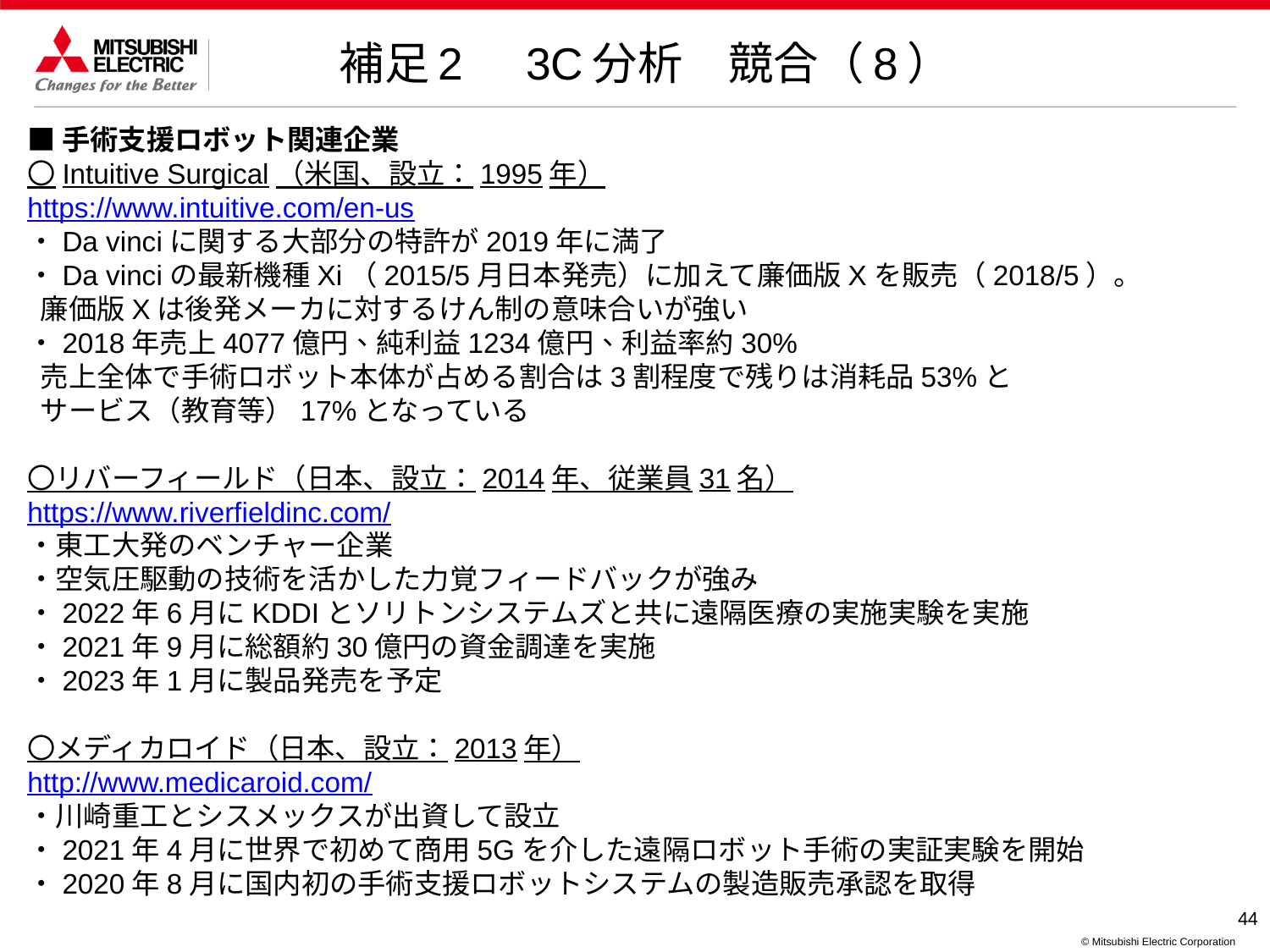

補足2　3C分析　競合（8）
■手術支援ロボット関連企業
〇Intuitive Surgical（米国、設立：1995年）
https://www.intuitive.com/en-us
・Da vinciに関する大部分の特許が2019年に満了
・Da vinciの最新機種Xi（2015/5月日本発売）に加えて廉価版Xを販売（2018/5）。
 廉価版Xは後発メーカに対するけん制の意味合いが強い
・2018年売上4077億円、純利益1234億円、利益率約30%
 売上全体で手術ロボット本体が占める割合は3割程度で残りは消耗品53%と
 サービス（教育等）17%となっている

〇リバーフィールド（日本、設立：2014年、従業員31名）
https://www.riverfieldinc.com/
・東工大発のベンチャー企業
・空気圧駆動の技術を活かした力覚フィードバックが強み
・2022年6月にKDDIとソリトンシステムズと共に遠隔医療の実施実験を実施
・2021年9月に総額約30億円の資金調達を実施
・2023年1月に製品発売を予定

〇メディカロイド（日本、設立：2013年）
http://www.medicaroid.com/
・川崎重工とシスメックスが出資して設立
・2021年4月に世界で初めて商用5Gを介した遠隔ロボット手術の実証実験を開始
・2020年8月に国内初の手術支援ロボットシステムの製造販売承認を取得